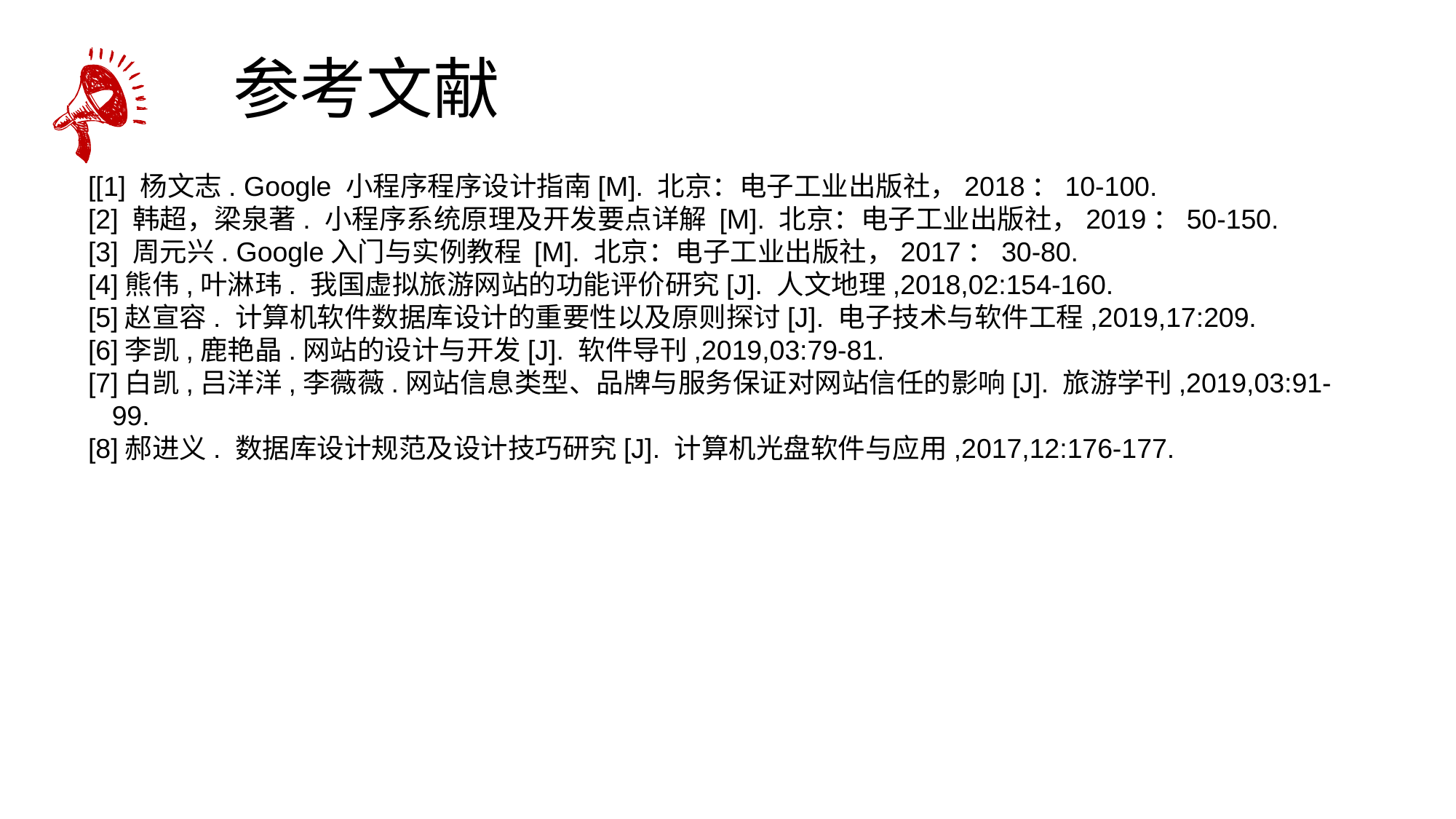

参考文献

[[1] 杨文志. Google 小程序程序设计指南[M]. 北京：电子工业出版社，2018：10-100.
[2] 韩超，梁泉著. 小程序系统原理及开发要点详解 [M]. 北京：电子工业出版社，2019：50-150.
[3] 周元兴. Google入门与实例教程 [M]. 北京：电子工业出版社，2017：30-80.
[4]熊伟,叶淋玮. 我国虚拟旅游网站的功能评价研究[J]. 人文地理,2018,02:154-160.
[5]赵宣容. 计算机软件数据库设计的重要性以及原则探讨[J]. 电子技术与软件工程,2019,17:209.
[6]李凯,鹿艳晶.网站的设计与开发[J]. 软件导刊,2019,03:79-81.
[7]白凯,吕洋洋,李薇薇.网站信息类型、品牌与服务保证对网站信任的影响[J]. 旅游学刊,2019,03:91-99.
[8]郝进义. 数据库设计规范及设计技巧研究[J]. 计算机光盘软件与应用,2017,12:176-177.